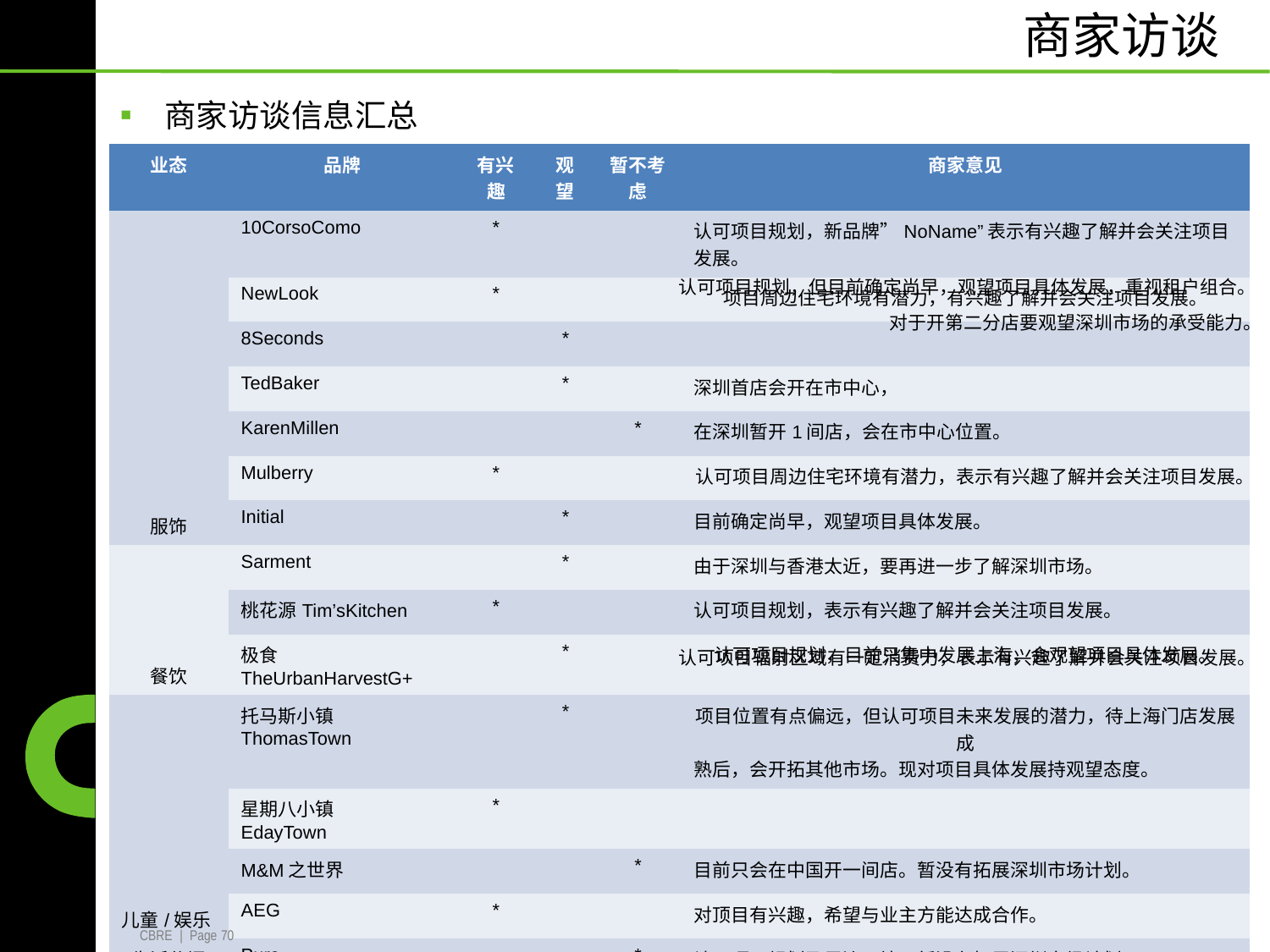

商家访谈

▪  商家访谈信息汇总
| 业态 | 品牌 | 有兴趣 | 观望 | 暂不考虑 | 商家意见 |
| --- | --- | --- | --- | --- | --- |
| 服饰 | 10CorsoComo | \* |  |  | 认可项目规划，新品牌”NoName”表示有兴趣了解并会关注项目 发展。 |
|  | NewLook | \* |  |  | 项目周边住宅环境有潜力，有兴趣了解并会关注项目发展。 |
|  | 8Seconds |  | \* |  |  |
|  | TedBaker |  | \* |  | 深圳首店会开在市中心， |
|  | KarenMillen |  |  | \* | 在深圳暂开1间店，会在市中心位置。 |
|  | Mulberry | \* |  |  | 认可项目周边住宅环境有潜力，表示有兴趣了解并会关注项目发展。 |
|  | Initial |  | \* |  | 目前确定尚早，观望项目具体发展。 |
| 餐饮 | Sarment |  | \* |  | 由于深圳与香港太近，要再进一步了解深圳市场。 |
|  | 桃花源Tim’sKitchen | \* |  |  | 认可项目规划，表示有兴趣了解并会关注项目发展。 |
|  | 极食 TheUrbanHarvestG+ |  | \* |  | 认可项目规划，目前只集中发展上海，会观望项目具体发展。 |
| 儿童/娱乐 | 托马斯小镇 ThomasTown |  | \* |  | 项目位置有点偏远，但认可项目未来发展的潜力，待上海门店发展成 熟后，会开拓其他市场。现对项目具体发展持观望态度。 |
|  | 星期八小镇 EdayTown | \* |  |  |  |
|  | M&M之世界 |  |  | \* | 目前只会在中国开一间店。暂没有拓展深圳市场计划。 |
|  | AEG | \* |  |  | 对顶目有兴趣，希望与业主方能达成合作。 |
| 生活休闲 | Pure |  |  | \* | 认可项目规划及周边环境，暂没有拓展深圳市场计划。 |
| 运动 | Nike | \* |  |  | 认可项目辐射区域，表示有兴趣了解并会关注项目发展。 |
| 总结 |  | 7 | 6 | 3 |  |
认可项目规划，但目前确定尚早，观望项目具体发展，重视租户组合。
对于开第二分店要观望深圳市场的承受能力。
认可项目辐射区域有一定消费力，表示有兴趣了解并会关注项目发展。

CBRE  |  Page 70